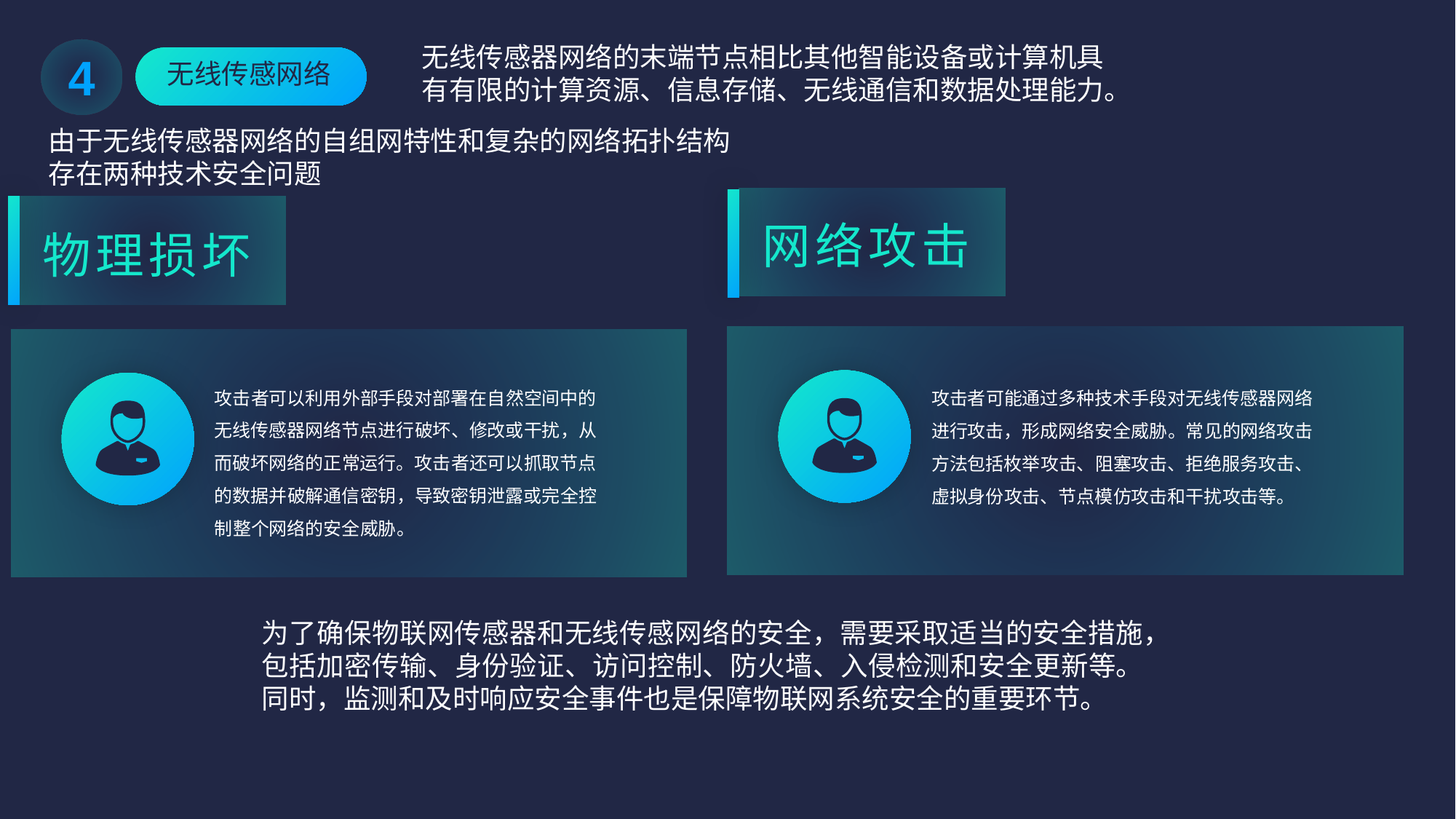

无线传感器网络的末端节点相比其他智能设备或计算机具有有限的计算资源、信息存储、无线通信和数据处理能力。
4

无线传感网络
由于无线传感器网络的自组网特性和复杂的网络拓扑结构存在两种技术安全问题

网络攻击

物理损坏

攻击者可能通过多种技术手段对无线传感器网络进行攻击，形成网络安全威胁。常见的网络攻击方法包括枚举攻击、阻塞攻击、拒绝服务攻击、虚拟身份攻击、节点模仿攻击和干扰攻击等。

攻击者可以利用外部手段对部署在自然空间中的无线传感器网络节点进行破坏、修改或干扰，从而破坏网络的正常运行。攻击者还可以抓取节点的数据并破解通信密钥，导致密钥泄露或完全控制整个网络的安全威胁。

为了确保物联网传感器和无线传感网络的安全，需要采取适当的安全措施，包括加密传输、身份验证、访问控制、防火墙、入侵检测和安全更新等。同时，监测和及时响应安全事件也是保障物联网系统安全的重要环节。